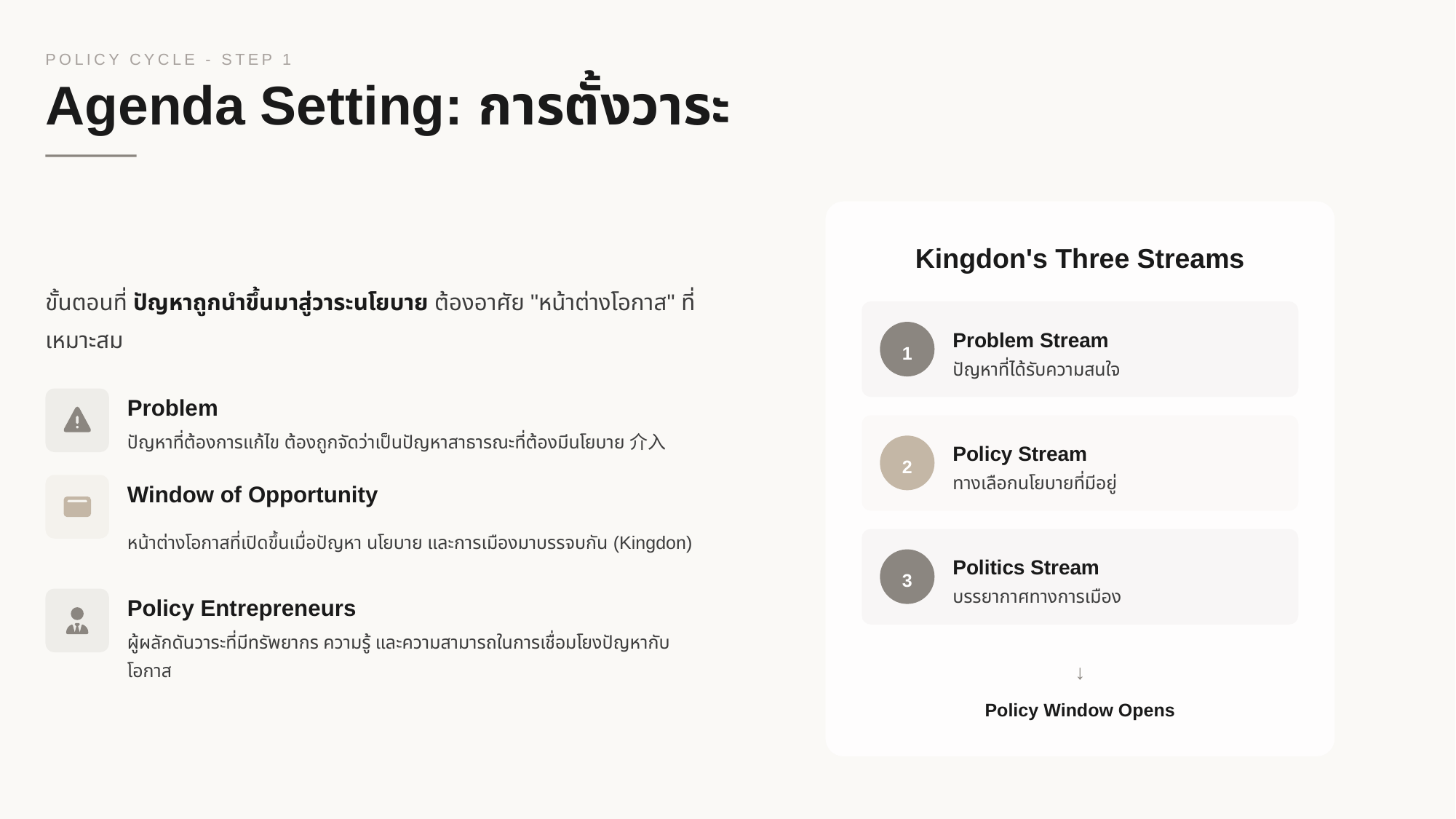

POLICY CYCLE - STEP 1
Agenda Setting: การตั้งวาระ

Kingdon's Three Streams
ขั้นตอนที่ ปัญหาถูกนำขึ้นมาสู่วาระนโยบาย ต้องอาศัย "หน้าต่างโอกาส" ที่เหมาะสม

Problem Stream
1

ปัญหาที่ได้รับความสนใจ

Problem

ปัญหาที่ต้องการแก้ไข ต้องถูกจัดว่าเป็นปัญหาสาธารณะที่ต้องมีนโยบาย介入
Policy Stream
2

ทางเลือกนโยบายที่มีอยู่

Window of Opportunity

หน้าต่างโอกาสที่เปิดขึ้นเมื่อปัญหา นโยบาย และการเมืองมาบรรจบกัน (Kingdon)

Politics Stream
3

บรรยากาศทางการเมือง

Policy Entrepreneurs

ผู้ผลักดันวาระที่มีทรัพยากร ความรู้ และความสามารถในการเชื่อมโยงปัญหากับโอกาส
↓
Policy Window Opens